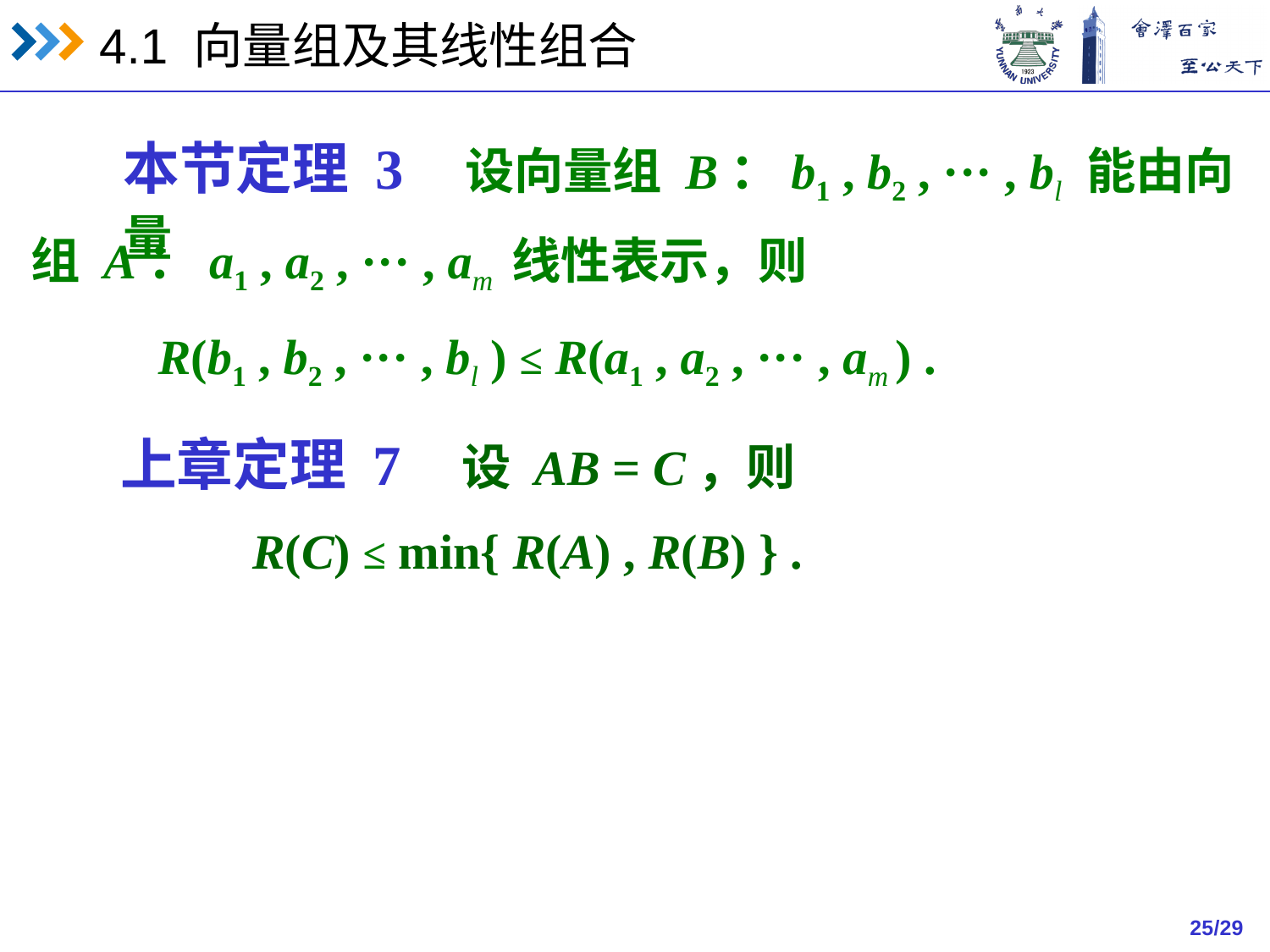

本节定理 3    设向量组 B：b1 , b2 , ··· , bl 能由向量
组 A：a1 , a2 , ··· , am 线性表示，则
R(b1 , b2 , ··· , bl ) ≤ R(a1 , a2 , ··· , am ) .
上章定理 7    设 AB = C，则
R(C) ≤ min{ R(A) , R(B) } .